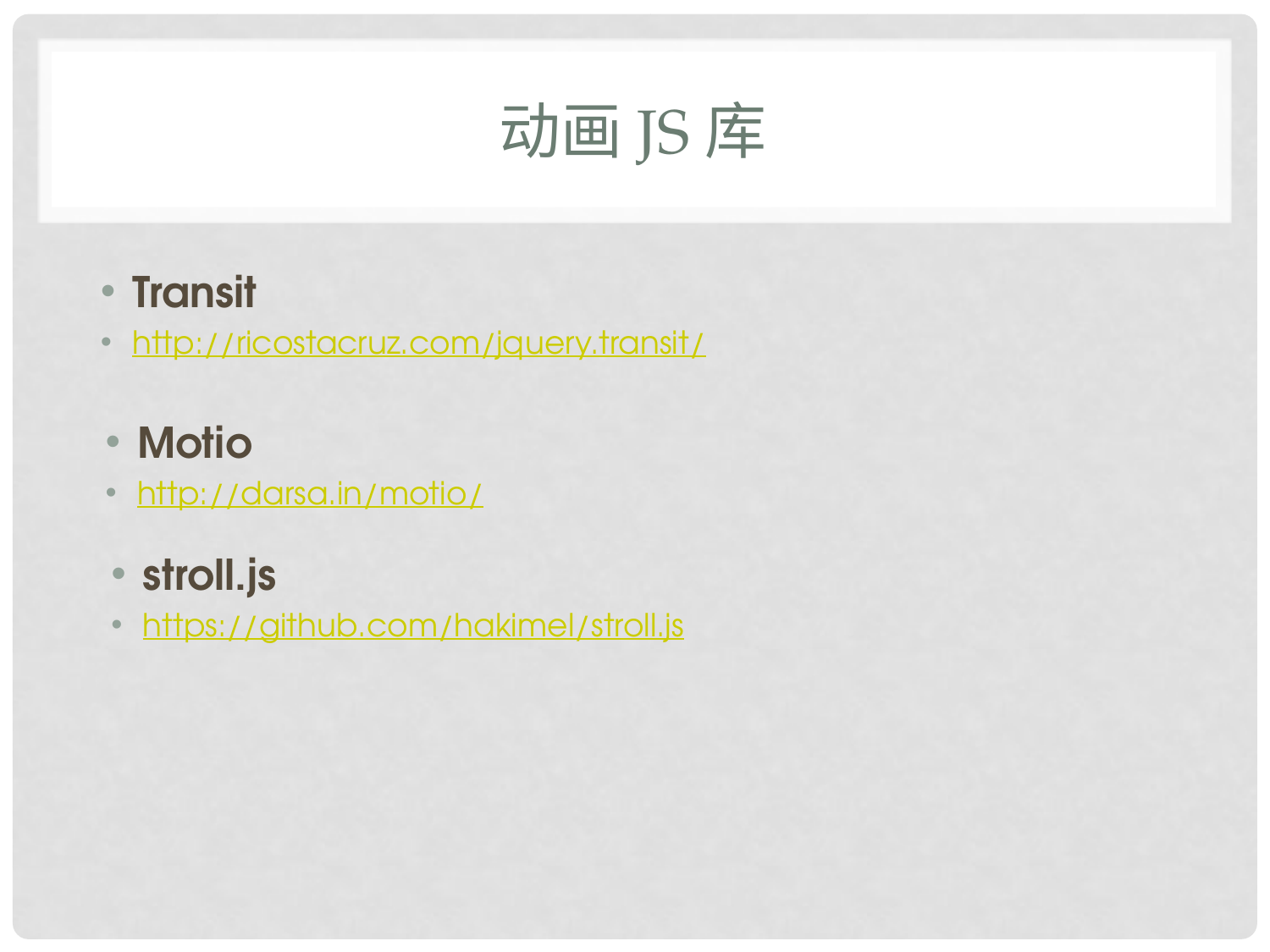

# 动画JS库
Transit
http://ricostacruz.com/jquery.transit/

Motio
http://darsa.in/motio/

stroll.js
https://github.com/hakimel/stroll.js